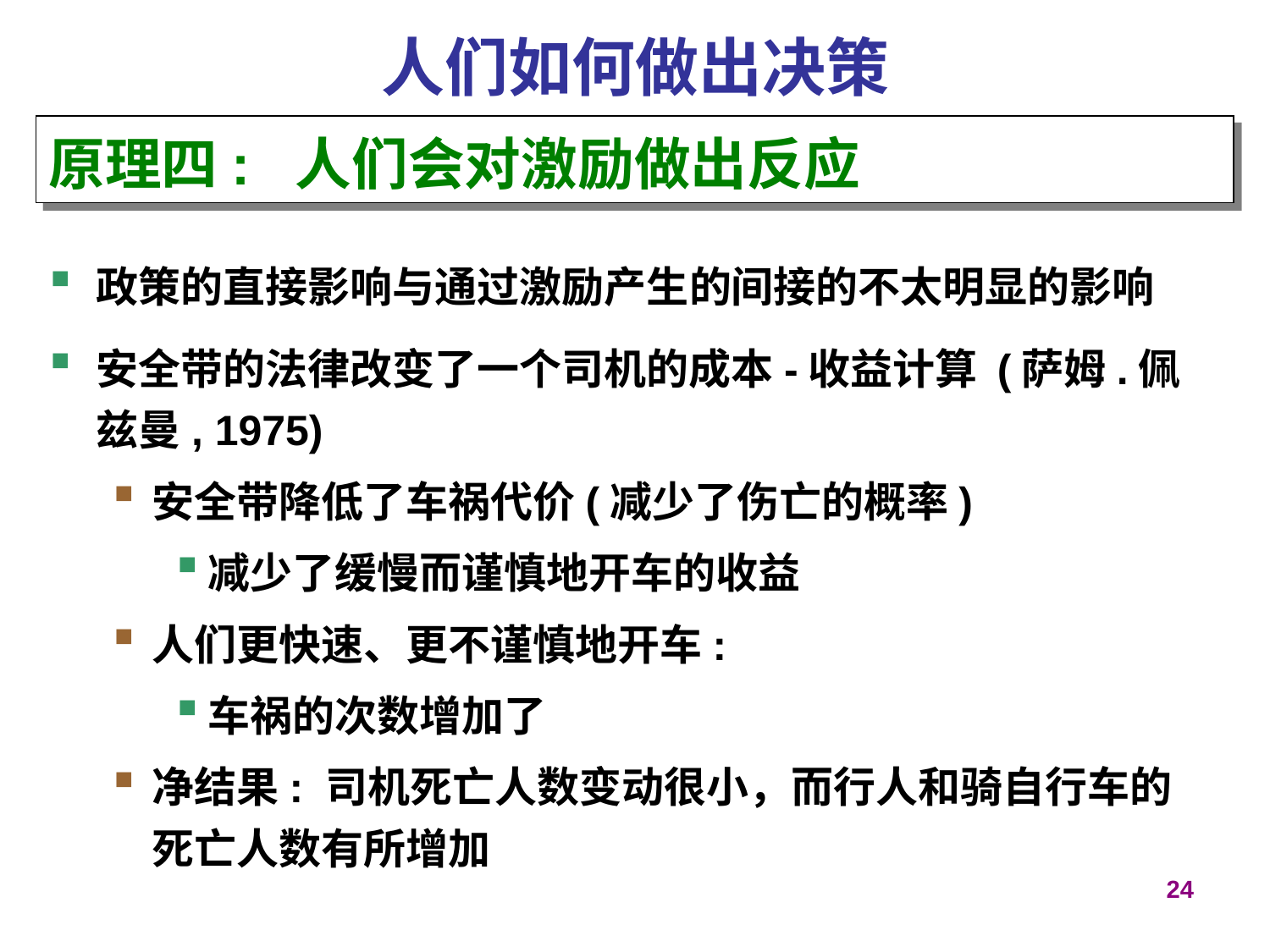

人们如何做出决策
原理四:  人们会对激励做出反应
政策的直接影响与通过激励产生的间接的不太明显的影响
安全带的法律改变了一个司机的成本-收益计算 (萨姆.佩兹曼, 1975)
安全带降低了车祸代价(减少了伤亡的概率)
减少了缓慢而谨慎地开车的收益
人们更快速、更不谨慎地开车:
车祸的次数增加了
净结果: 司机死亡人数变动很小，而行人和骑自行车的死亡人数有所增加
24